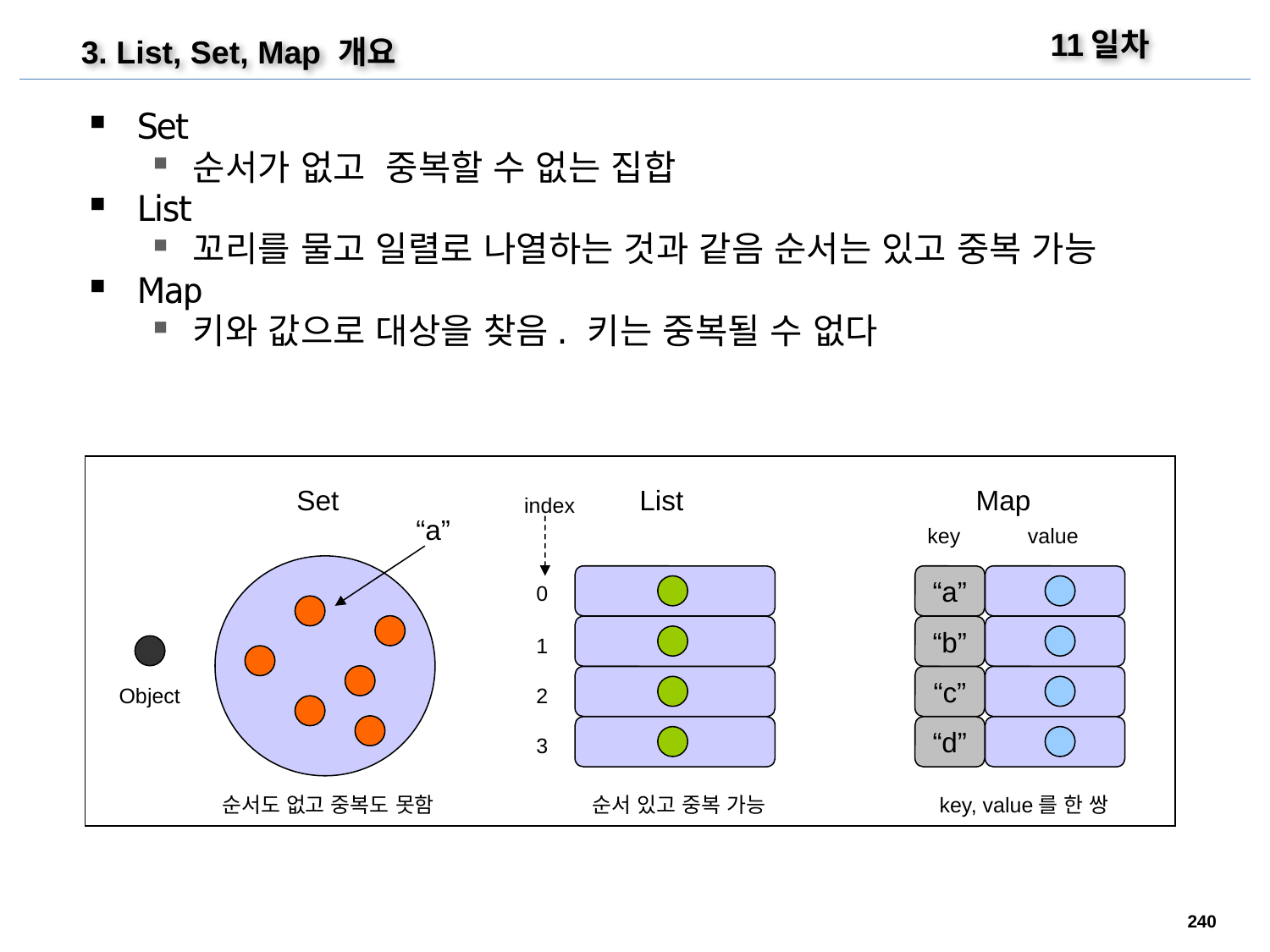

11일차
3. List, Set, Map 개요
Set
순서가 없고  중복할 수 없는 집합
List
꼬리를 물고 일렬로 나열하는 것과 같음 순서는 있고 중복 가능
Map
키와 값으로 대상을 찾음. 키는 중복될 수 없다

Set
List
Map
index
“a”

key
value

“a”

0

“b”

1

“c”

Object

2

“d”

3

순서도 없고 중복도 못함
순서 있고 중복 가능
key, value를 한 쌍